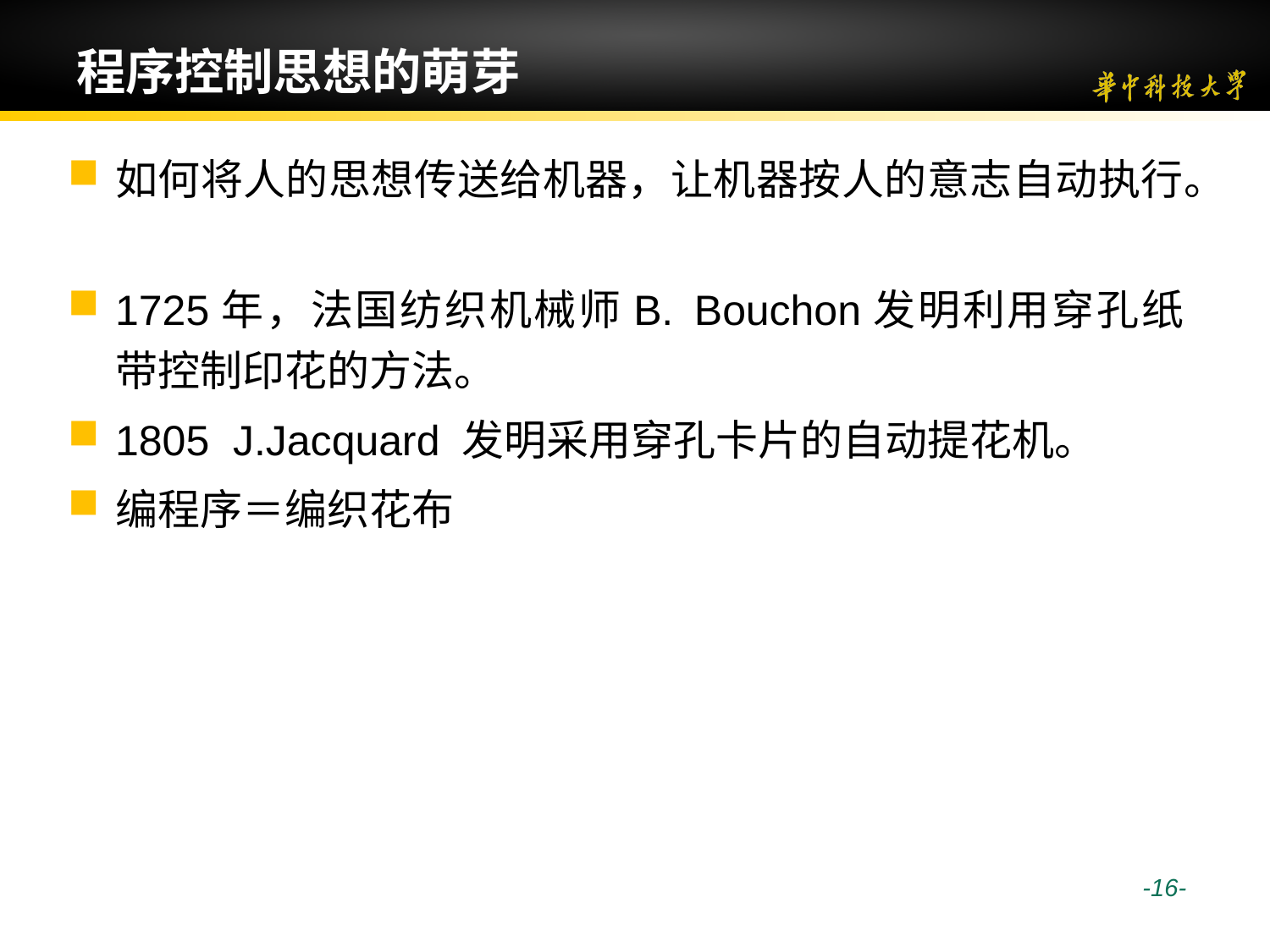

# 程序控制思想的萌芽
如何将人的思想传送给机器，让机器按人的意志自动执行。
1725年，法国纺织机械师B.Bouchon发明利用穿孔纸带控制印花的方法。
1805  J.Jacquard 发明采用穿孔卡片的自动提花机。
编程序＝编织花布
 -16-